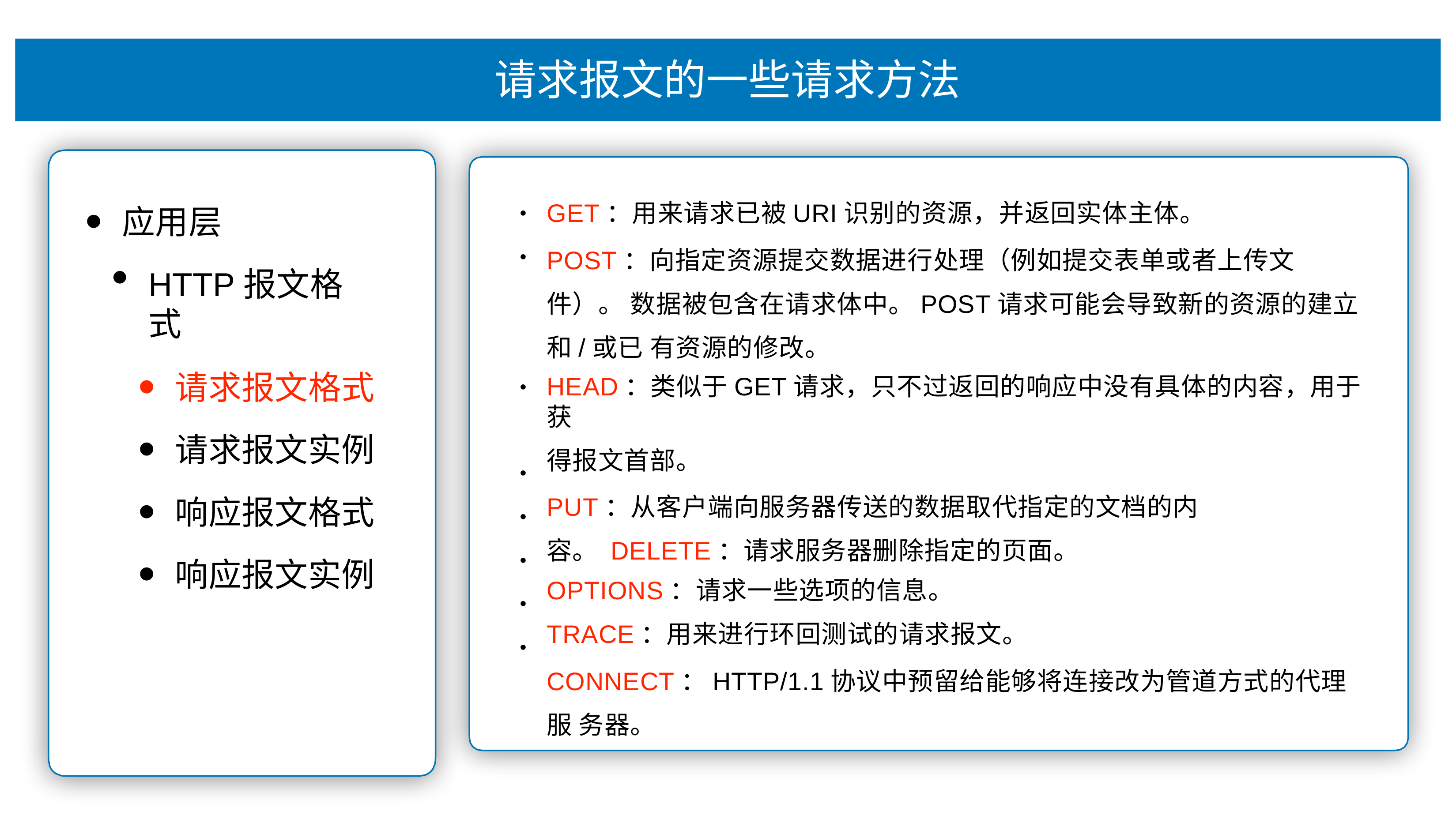

# 请求报⽂的⼀些请求⽅法

GET：⽤来请求已被URI识别的资源，并返回实体主体。
POST：向指定资源提交数据进⾏处理（例如提交表单或者上传⽂件）。 数据被包含在请求体中。POST请求可能会导致新的资源的建⽴和/或已 有资源的修改。
HEAD：类似于GET请求，只不过返回的响应中没有具体的内容，⽤于获
得报⽂⾸部。
PUT：从客户端向服务器传送的数据取代指定的⽂档的内容。 DELETE：请求服务器删除指定的⻚⾯。
OPTIONS：请求⼀些选项的信息。
TRACE：⽤来进⾏环回测试的请求报⽂。
CONNECT：HTTP/1.1协议中预留给能够将连接改为管道⽅式的代理服 务器。
应⽤层
HTTP报⽂格式
请求报⽂格式
请求报⽂实例
响应报⽂格式
响应报⽂实例
•
•
•
•
•
•
•
•